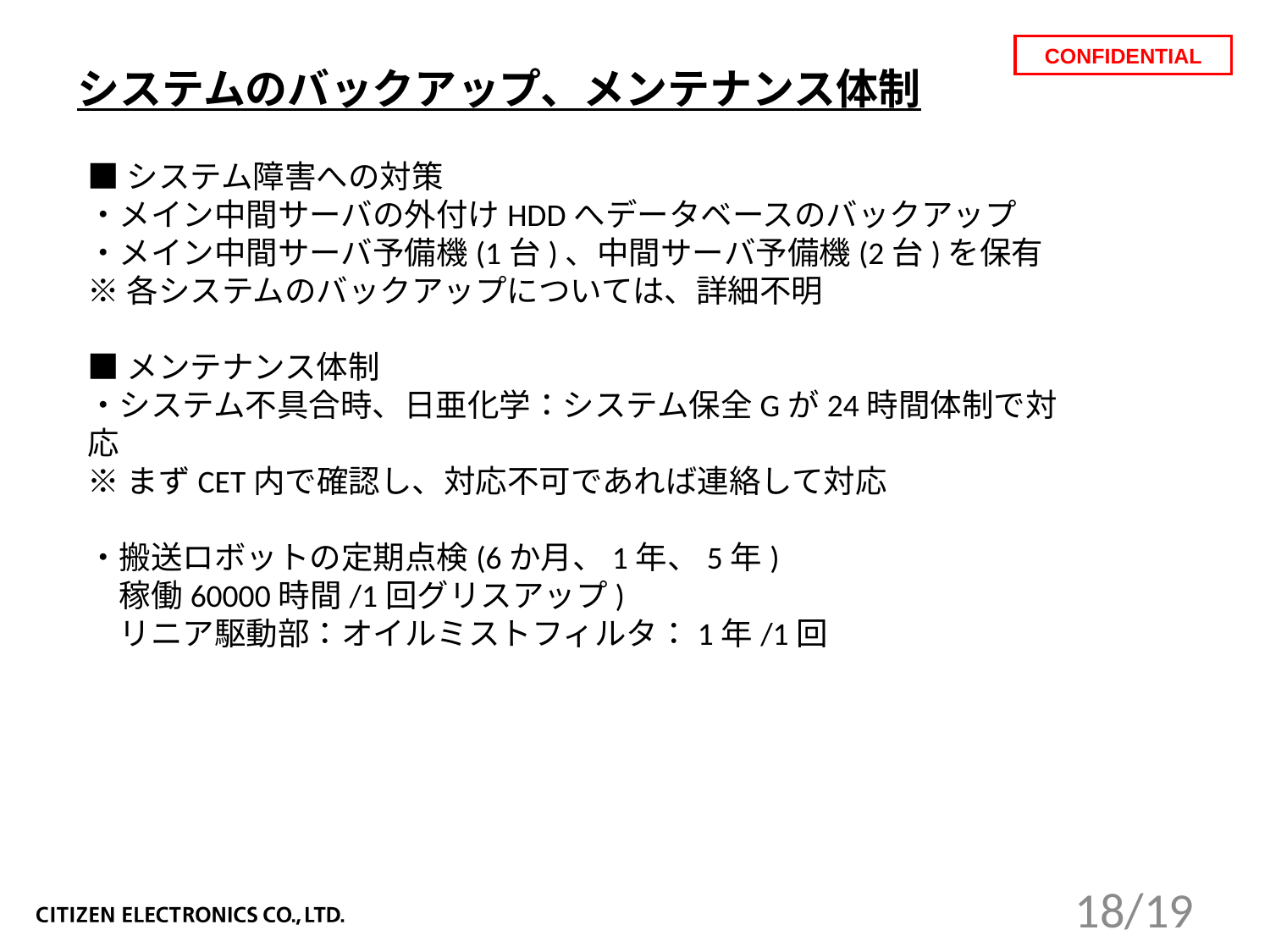

システムのバックアップ、メンテナンス体制
■システム障害への対策
・メイン中間サーバの外付けHDDへデータベースのバックアップ
・メイン中間サーバ予備機(1台)、中間サーバ予備機(2台)を保有
※各システムのバックアップについては、詳細不明

■メンテナンス体制
・システム不具合時、日亜化学：システム保全Gが24時間体制で対応
※まずCET内で確認し、対応不可であれば連絡して対応

・搬送ロボットの定期点検(6か月、1年、5年)
　稼働60000時間/1回グリスアップ)
　リニア駆動部：オイルミストフィルタ：1年/1回
18/19